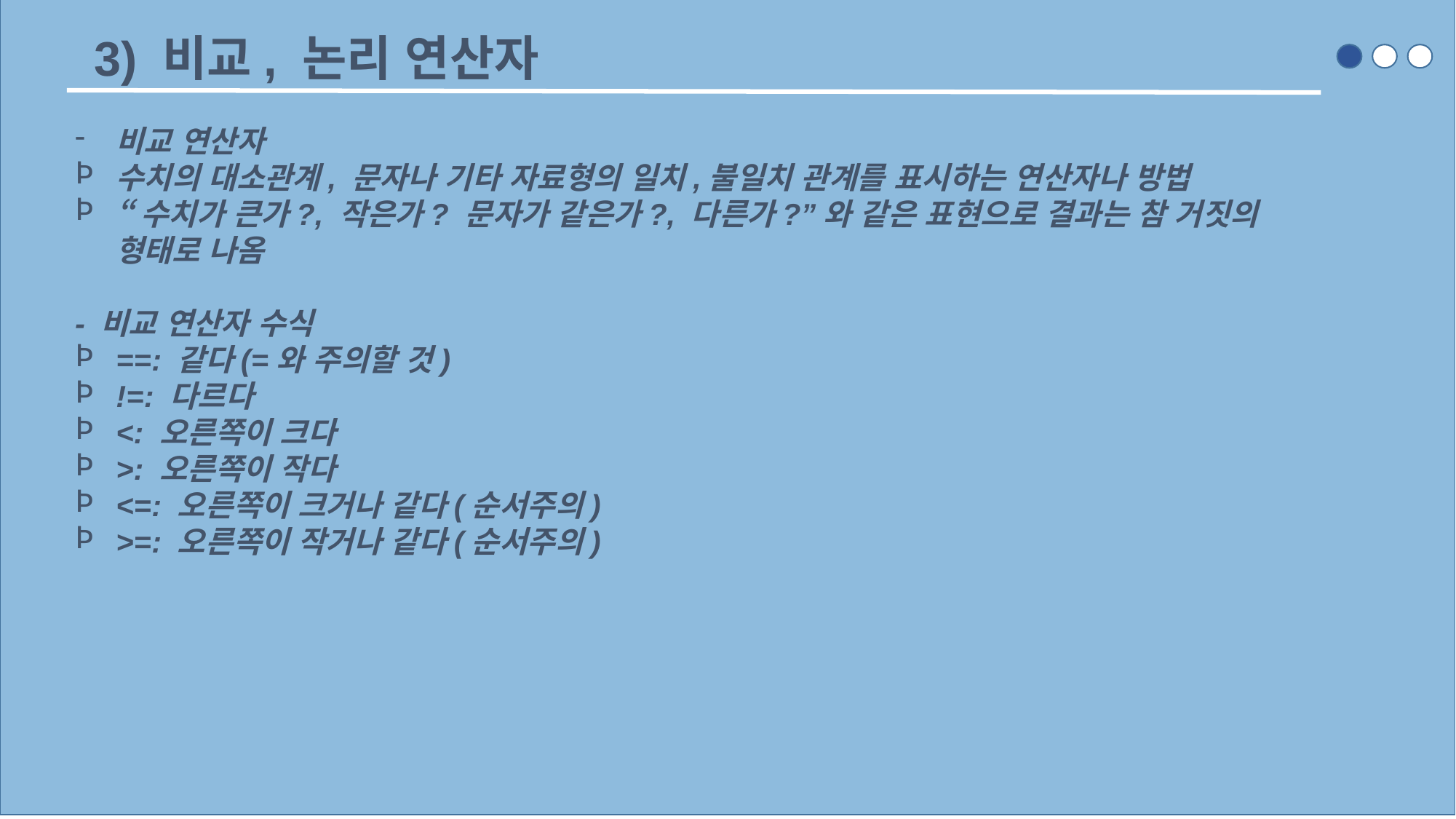

3) 비교, 논리 연산자

비교 연산자
수치의 대소관계, 문자나 기타 자료형의 일치,불일치 관계를 표시하는 연산자나 방법
“수치가 큰가?, 작은가? 문자가 같은가?, 다른가?”와 같은 표현으로 결과는 참 거짓의 형태로 나옴

- 비교 연산자 수식
==: 같다(=와 주의할 것)
!=: 다르다
<: 오른쪽이 크다
>: 오른쪽이 작다
<=: 오른쪽이 크거나 같다(순서주의)
>=: 오른쪽이 작거나 같다(순서주의)